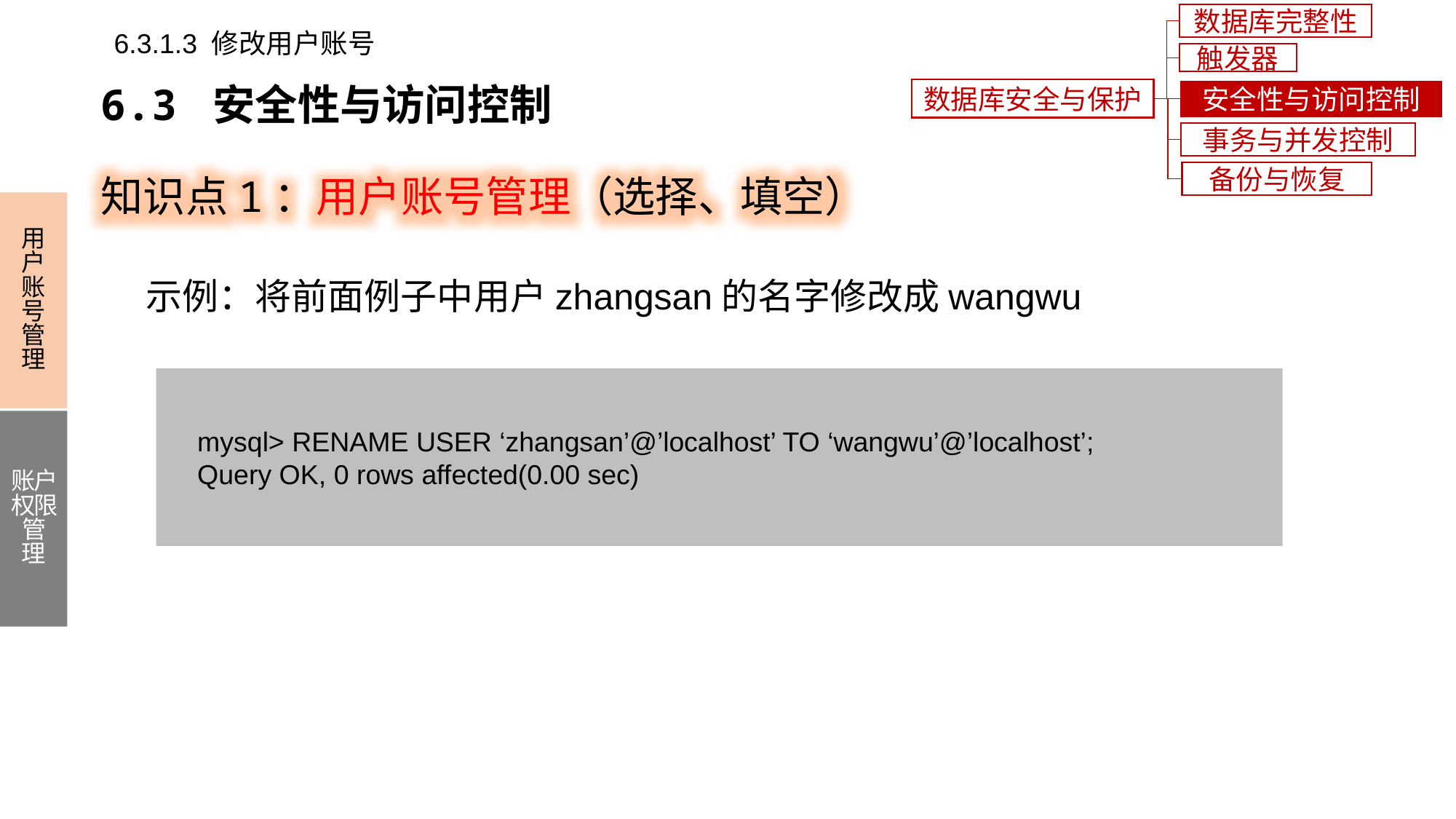

数据库完整性
6.3.1.3 修改用户账号
触发器
6.3 安全性与访问控制
数据库安全与保护
安全性与访问控制
事务与并发控制
知识点1：用户账号管理（选择、填空）
备份与恢复
用户账号管理
账户权限管理
示例：将前面例子中用户zhangsan的名字修改成wangwu
    mysql> RENAME USER ‘zhangsan’@’localhost’ TO ‘wangwu’@’localhost’;
    Query OK, 0 rows affected(0.00 sec)